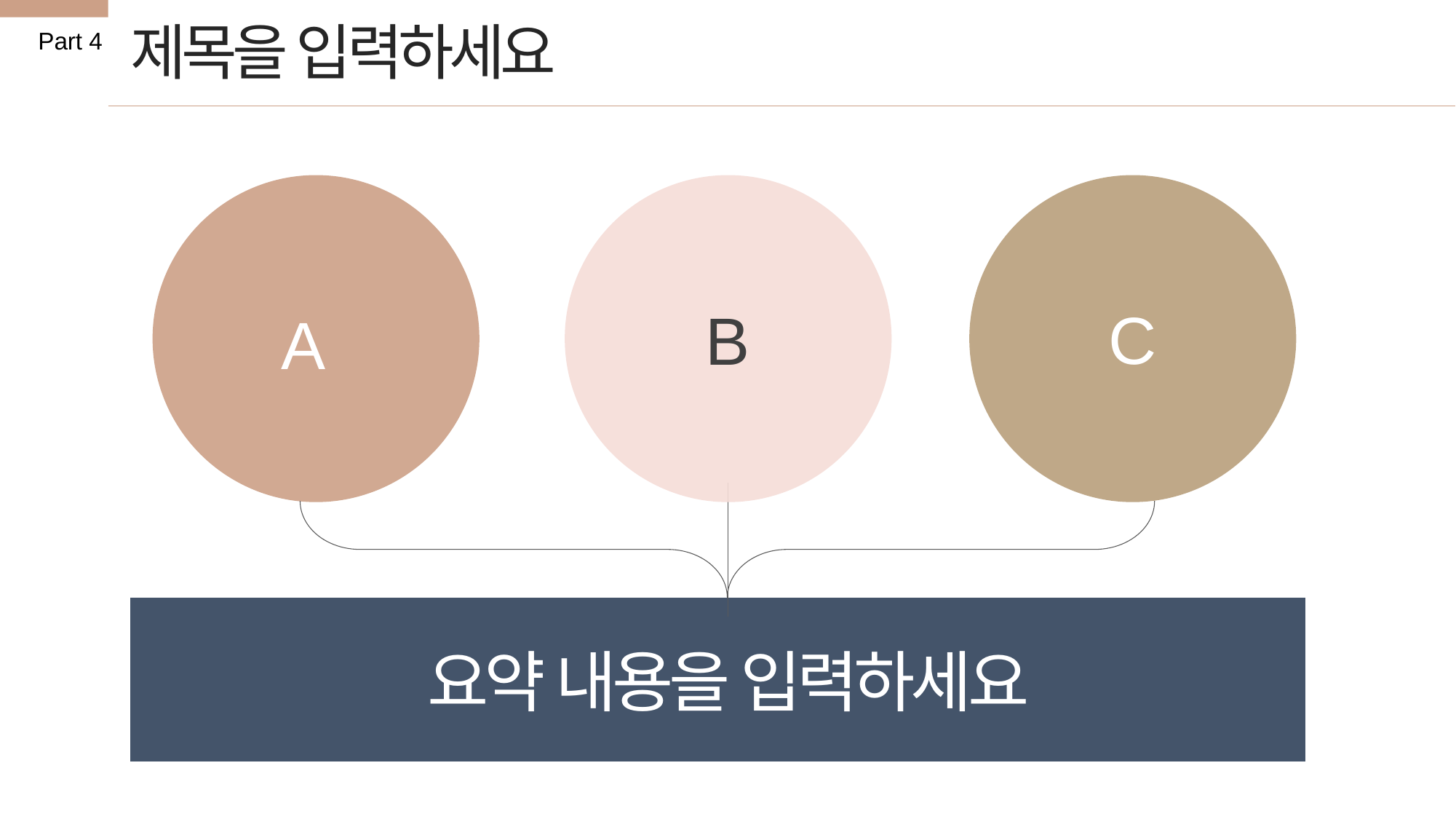

제목을 입력하세요
Part 4

A

B

C

요약 내용을 입력하세요